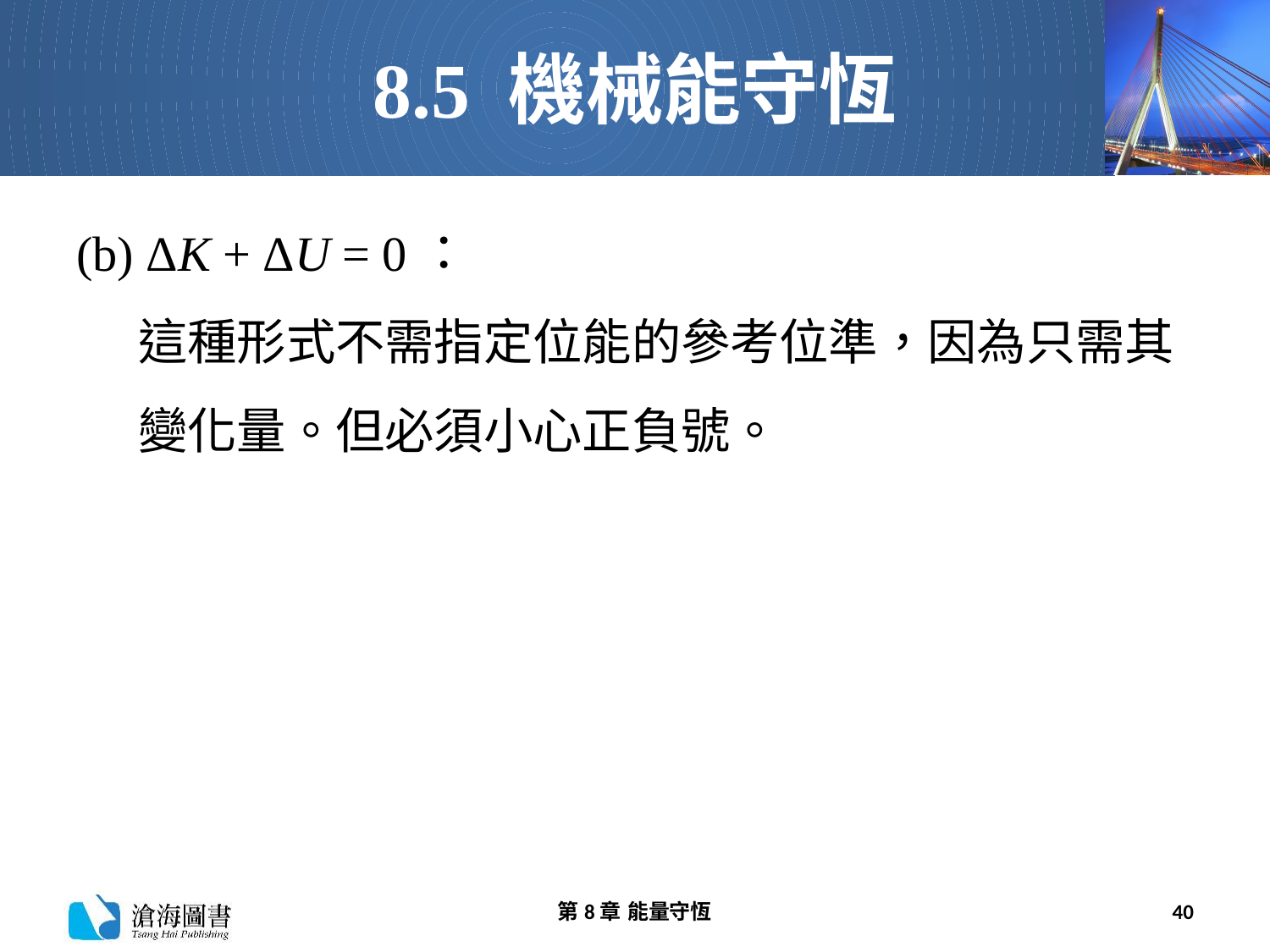

# 8.5 機械能守恆
(b) ΔK + ΔU = 0：
這種形式不需指定位能的參考位準，因為只需其變化量。但必須小心正負號。
第8章 能量守恆
40